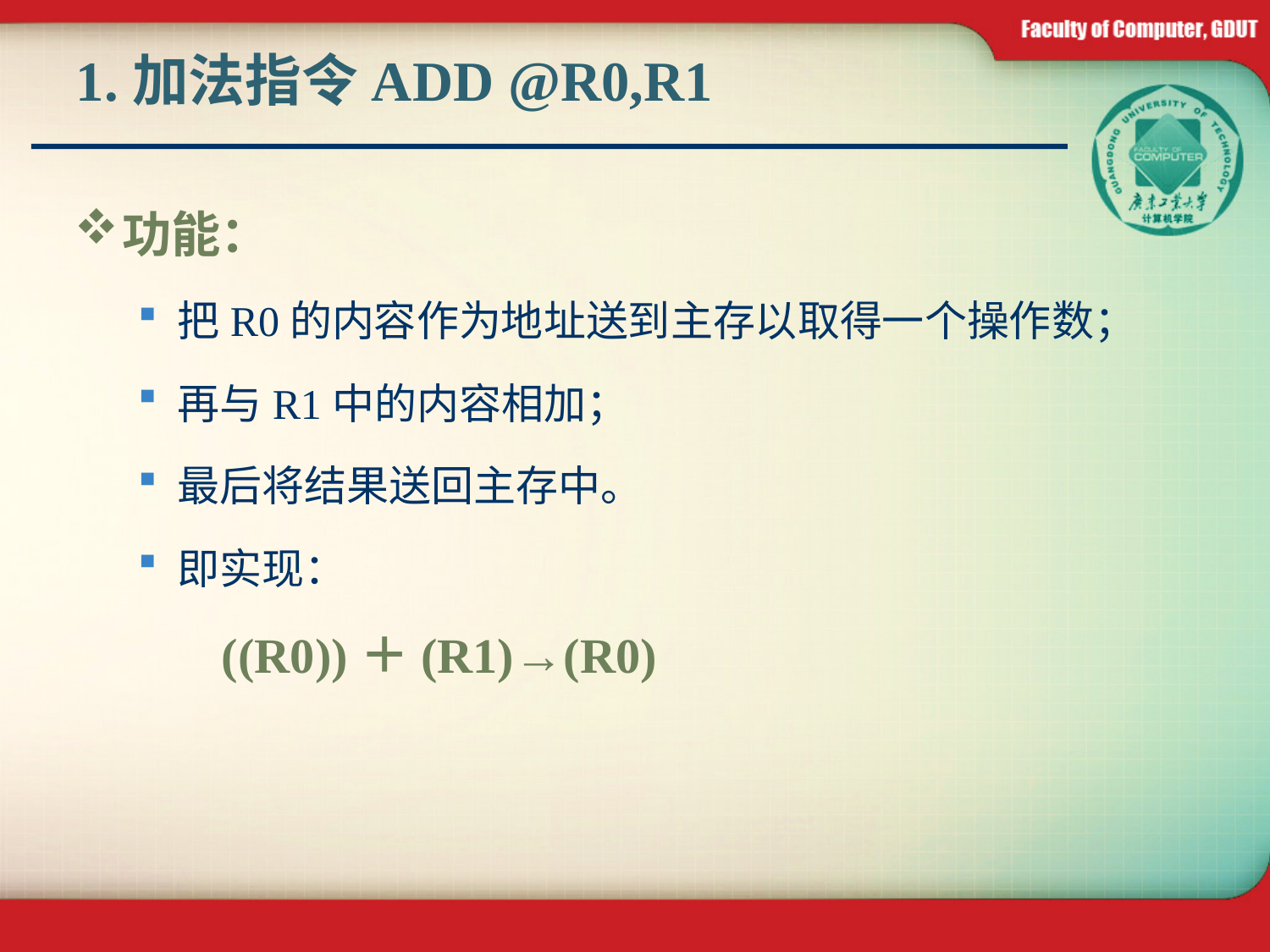

# 1.加法指令ADD @R0,R1
功能：
把R0的内容作为地址送到主存以取得一个操作数；
再与R1中的内容相加；
最后将结果送回主存中。
即实现：
            ((R0))＋(R1)→(R0)